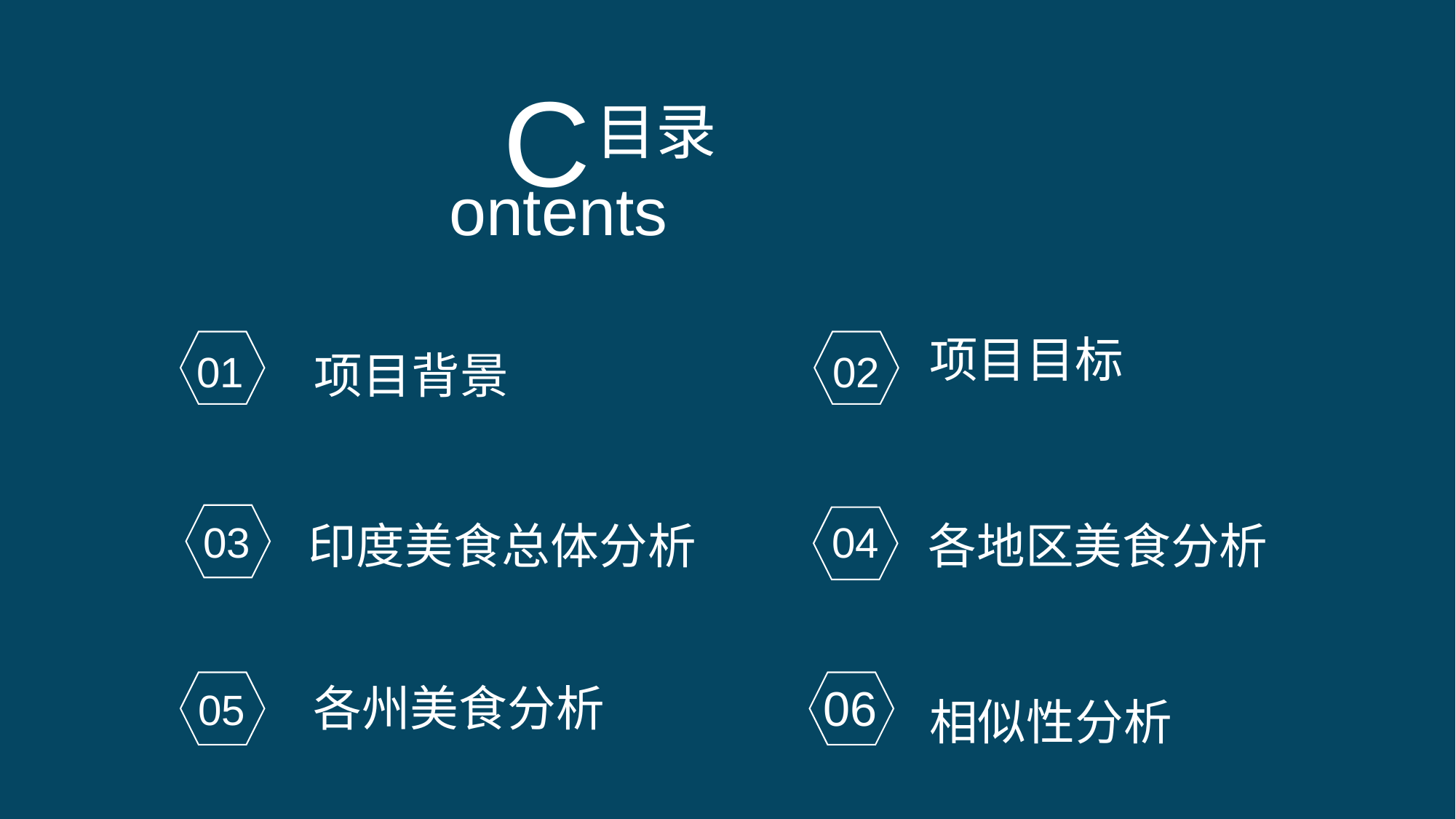

C
目录
ontents
项目目标

01
项目背景
02

各地区美食分析
03
印度美食总体分析
04

各州美食分析

06
05
相似性分析